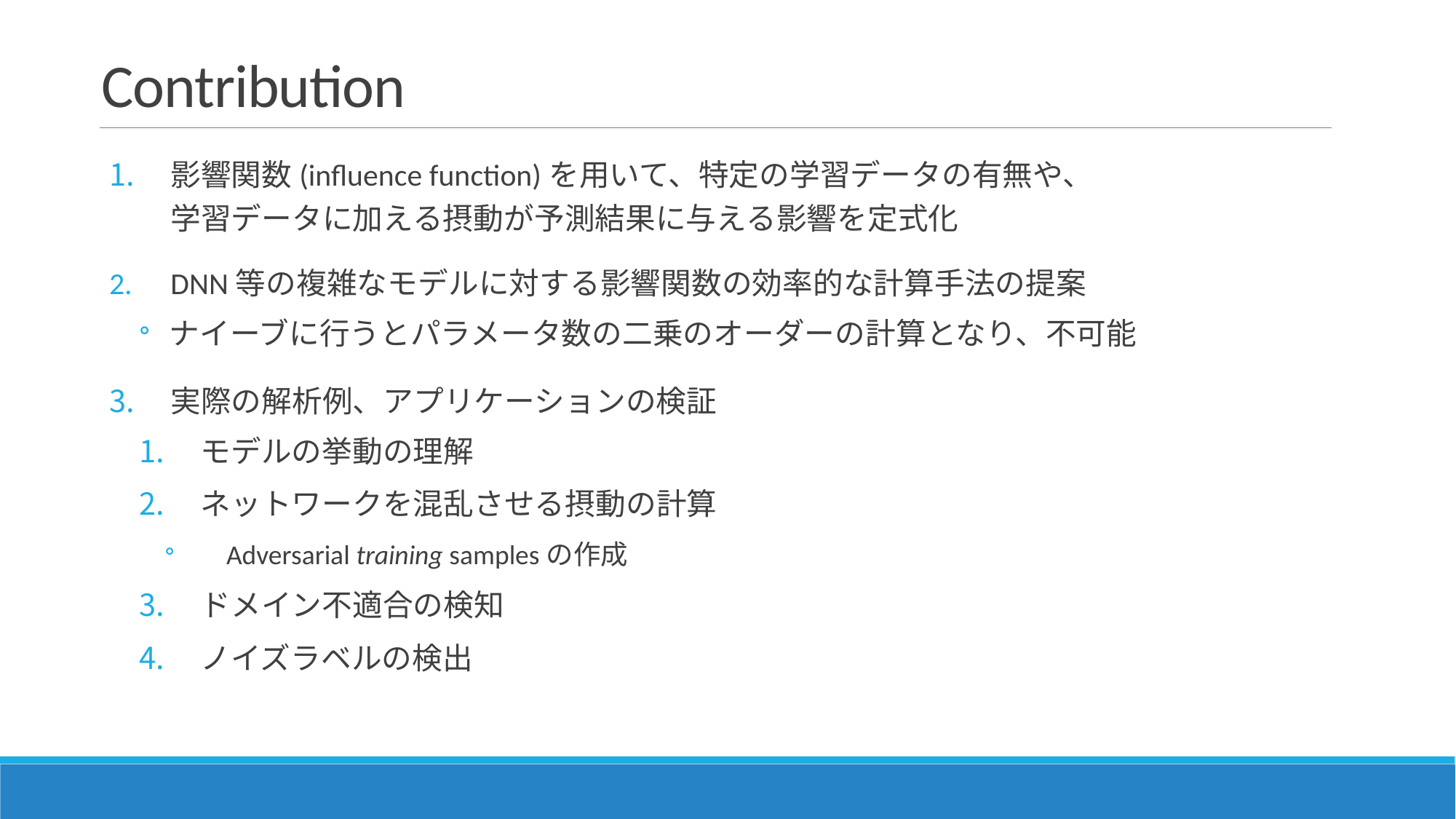

# Contribution
影響関数(influence function)を用いて、特定の学習データの有無や、
学習データに加える摂動が予測結果に与える影響を定式化
DNN等の複雑なモデルに対する影響関数の効率的な計算手法の提案
ナイーブに行うとパラメータ数の二乗のオーダーの計算となり、不可能
実際の解析例、アプリケーションの検証
モデルの挙動の理解
ネットワークを混乱させる摂動の計算
Adversarial training samplesの作成
ドメイン不適合の検知
ノイズラベルの検出